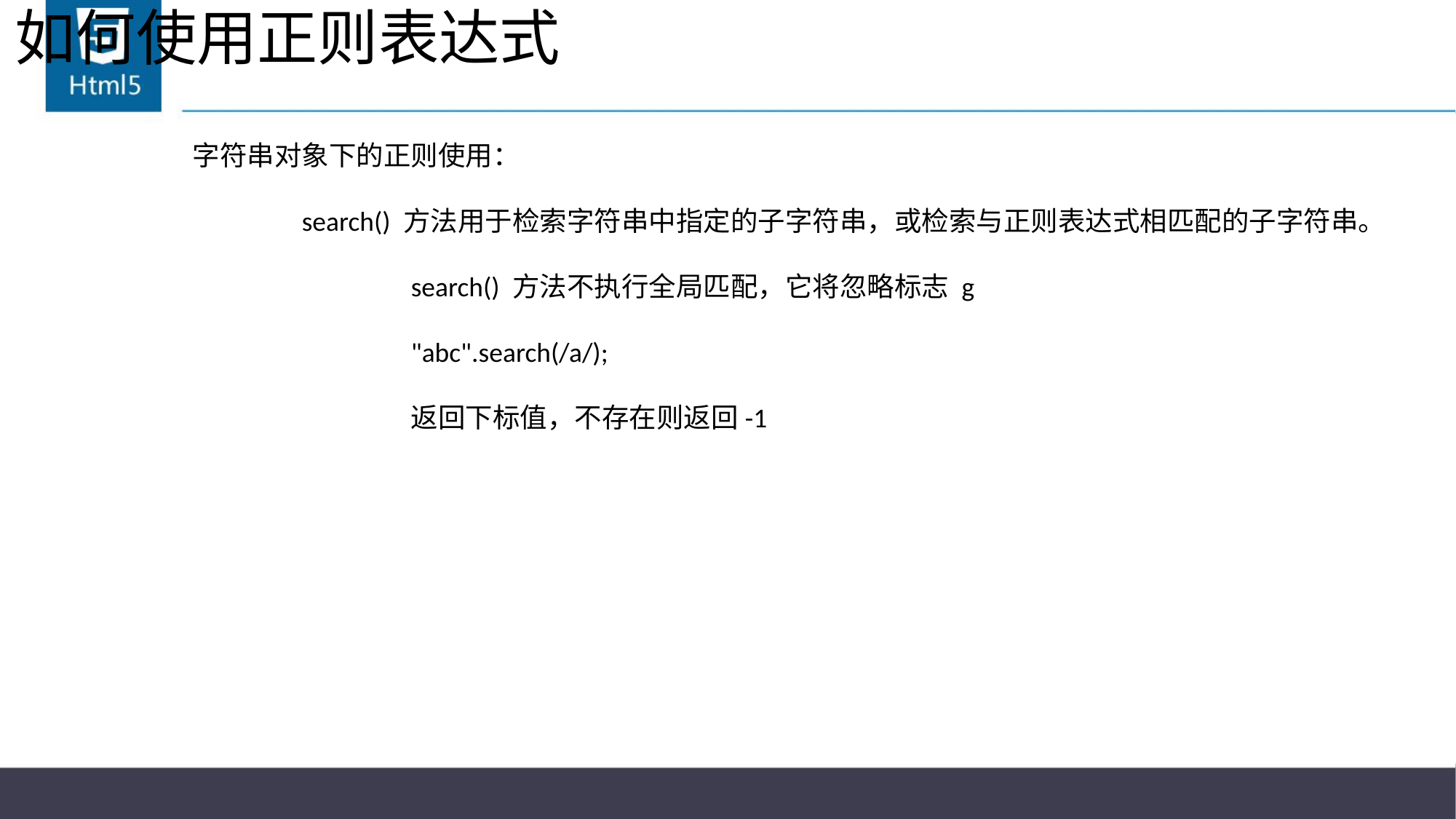

# 如何使用正则表达式
字符串对象下的正则使用：

	search() 方法用于检索字符串中指定的子字符串，或检索与正则表达式相匹配的子字符串。

		search() 方法不执行全局匹配，它将忽略标志 g

		"abc".search(/a/);

		返回下标值，不存在则返回-1